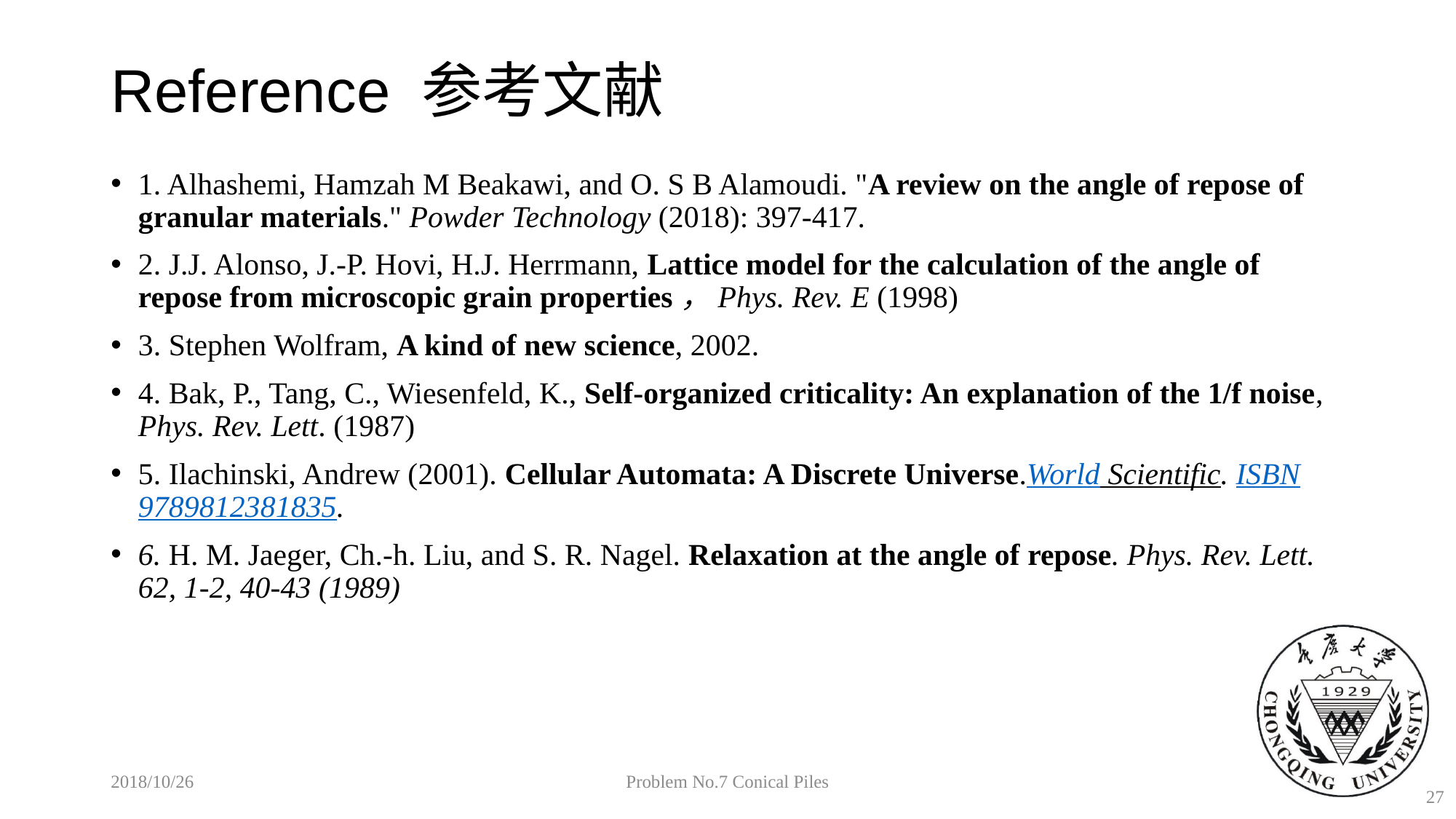

# Reference 参考文献
1. Alhashemi, Hamzah M Beakawi, and O. S B Alamoudi. "A review on the angle of repose of granular materials." Powder Technology (2018): 397-417.
2. J.J. Alonso, J.-P. Hovi, H.J. Herrmann, Lattice model for the calculation of the angle of repose from microscopic grain properties，Phys. Rev. E (1998)
3. Stephen Wolfram, A kind of new science, 2002.
4. Bak, P., Tang, C., Wiesenfeld, K., Self-organized criticality: An explanation of the 1/f noise, Phys. Rev. Lett. (1987)
5. Ilachinski, Andrew (2001). Cellular Automata: A Discrete Universe.World Scientific. ISBN 9789812381835.
6. H. M. Jaeger, Ch.-h. Liu, and S. R. Nagel. Relaxation at the angle of repose. Phys. Rev. Lett. 62, 1-2, 40-43 (1989)

2018/10/26
Problem No.7 Conical Piles
27